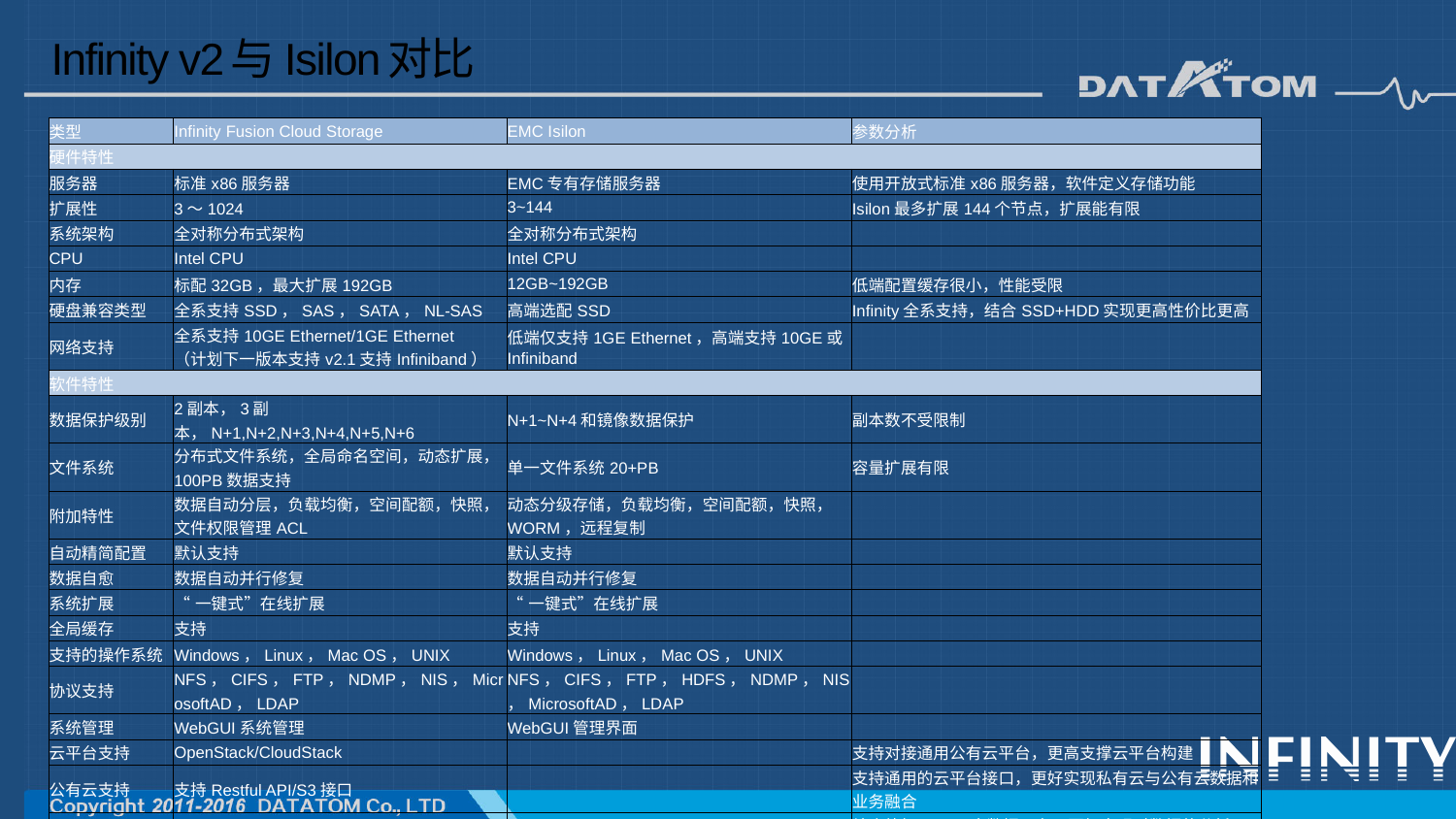

# Infinity v2与Isilon对比
| 类型 | Infinity Fusion Cloud Storage | EMC Isilon | 参数分析 |
| --- | --- | --- | --- |
| 硬件特性 |  |  |  |
| 服务器 | 标准x86服务器 | EMC专有存储服务器 | 使用开放式标准x86服务器，软件定义存储功能 |
| 扩展性 | 3～1024 | 3~144 | Isilon最多扩展144个节点，扩展能有限 |
| 系统架构 | 全对称分布式架构 | 全对称分布式架构 |  |
| CPU | Intel CPU | Intel CPU |  |
| 内存 | 标配32GB，最大扩展192GB | 12GB~192GB | 低端配置缓存很小，性能受限 |
| 硬盘兼容类型 | 全系支持SSD，SAS，SATA，NL-SAS | 高端选配SSD | Infinity全系支持，结合SSD+HDD实现更高性价比更高 |
| 网络支持 | 全系支持10GE Ethernet/1GE Ethernet （计划下一版本支持v2.1支持Infiniband） | 低端仅支持1GE Ethernet，高端支持10GE或Infiniband |  |
| 软件特性 |  |  |  |
| 数据保护级别 | 2副本，3副本，N+1,N+2,N+3,N+4,N+5,N+6 | N+1~N+4和镜像数据保护 | 副本数不受限制 |
| 文件系统 | 分布式文件系统，全局命名空间，动态扩展，100PB数据支持 | 单一文件系统20+PB | 容量扩展有限 |
| 附加特性 | 数据自动分层，负载均衡，空间配额，快照，文件权限管理ACL | 动态分级存储，负载均衡，空间配额，快照，WORM，远程复制 |  |
| 自动精简配置 | 默认支持 | 默认支持 |  |
| 数据自愈 | 数据自动并行修复 | 数据自动并行修复 |  |
| 系统扩展 | “一键式”在线扩展 | “一键式”在线扩展 |  |
| 全局缓存 | 支持 | 支持 |  |
| 支持的操作系统 | Windows，Linux，Mac OS，UNIX | Windows，Linux，Mac OS，UNIX |  |
| 协议支持 | NFS，CIFS，FTP，NDMP，NIS，MicrosoftAD，LDAP | NFS，CIFS，FTP，HDFS，NDMP，NIS，MicrosoftAD，LDAP |  |
| 系统管理 | WebGUI系统管理 | WebGUI管理界面 |  |
| 云平台支持 | OpenStack/CloudStack |  | 支持对接通用公有云平台，更高支撑云平台构建 |
| 公有云支持 | 支持Restful API/S3接口 |  | 支持通用的云平台接口，更好实现私有云与公有云数据和业务融合 |
| 数据分析 | DANA大数据平台 |  | 结合德拓DANA大数据平台，更好实现对数据的分析，处理，挖掘数据价值 |